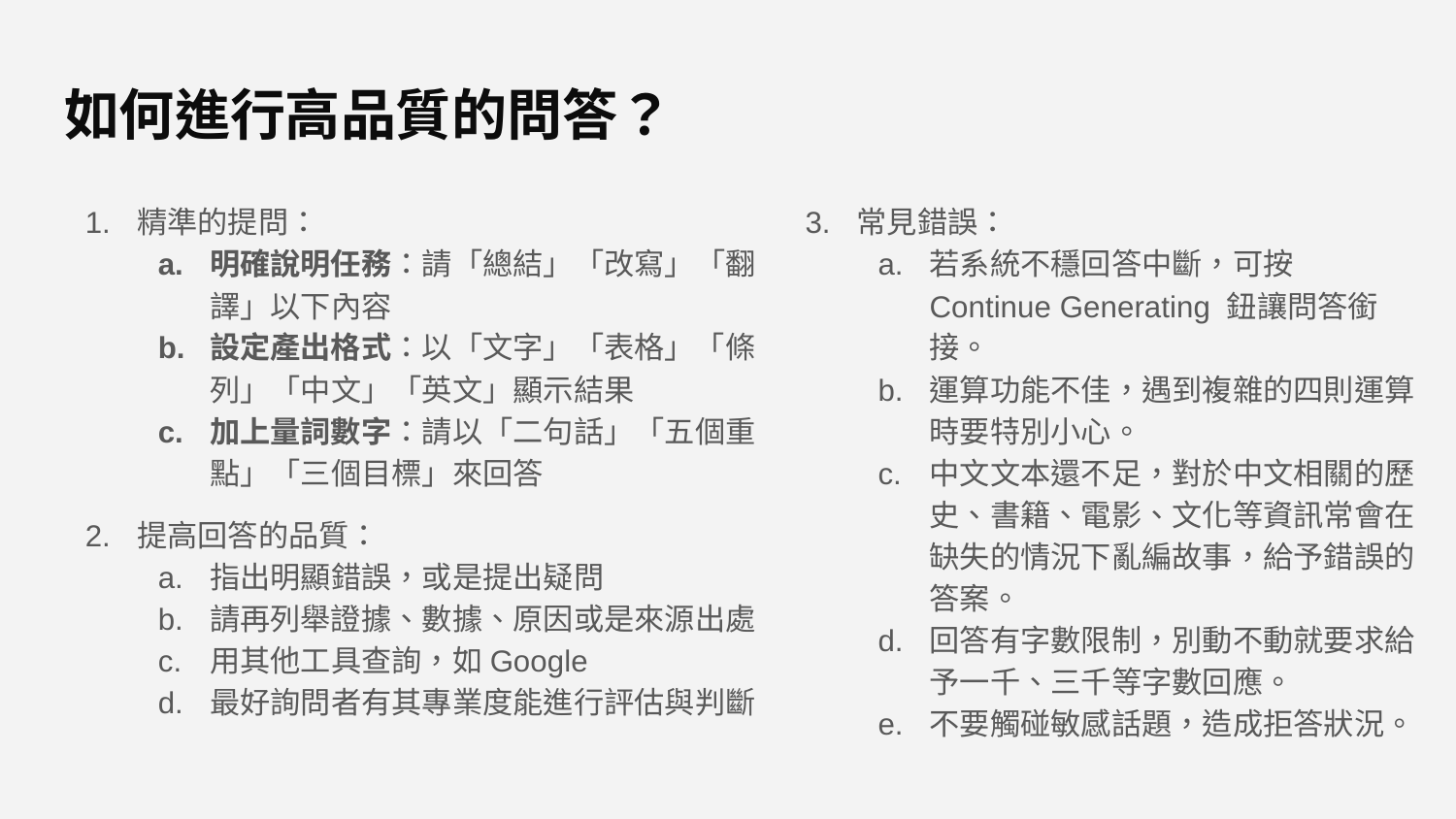

# 如何進行高品質的問答？
精準的提問：
明確說明任務：請「總結」「改寫」「翻譯」以下內容
設定產出格式：以「文字」「表格」「條列」「中文」「英文」顯示結果
加上量詞數字：請以「二句話」「五個重點」「三個目標」來回答
提高回答的品質：
指出明顯錯誤，或是提出疑問
請再列舉證據、數據、原因或是來源出處
用其他工具查詢，如Google
最好詢問者有其專業度能進行評估與判斷
常見錯誤：
若系統不穩回答中斷，可按 Continue Generating 鈕讓問答銜接。
運算功能不佳，遇到複雜的四則運算時要特別小心。
中文文本還不足，對於中文相關的歷史、書籍、電影、文化等資訊常會在缺失的情況下亂編故事，給予錯誤的答案。
回答有字數限制，別動不動就要求給予一千、三千等字數回應。
不要觸碰敏感話題，造成拒答狀況。